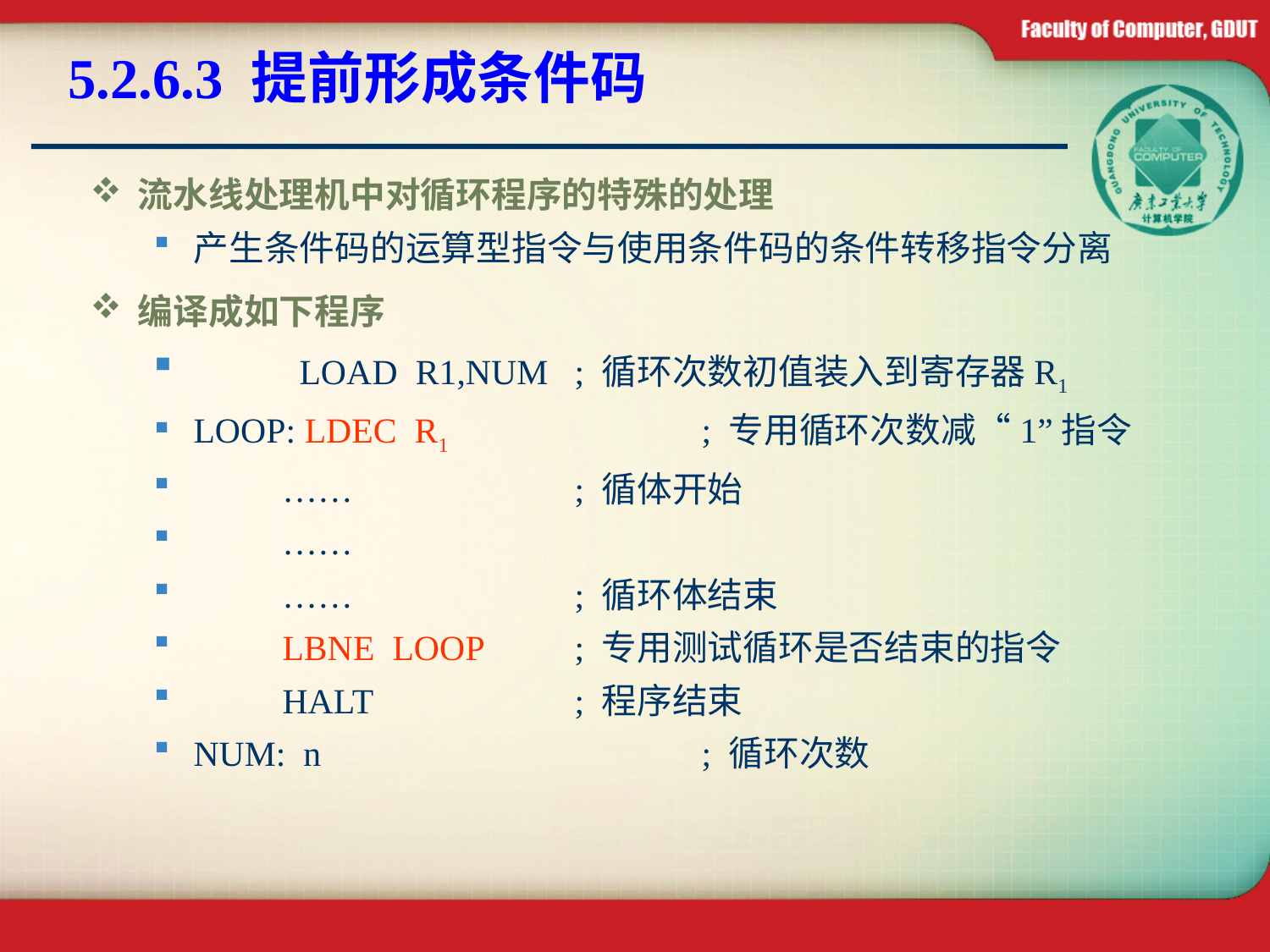

# 5.2.6.3 提前形成条件码
流水线处理机中对循环程序的特殊的处理
产生条件码的运算型指令与使用条件码的条件转移指令分离
编译成如下程序
          LOAD  R1,NUM	; 循环次数初值装入到寄存器R1
LOOP: LDEC  R1		; 专用循环次数减“1”指令
          ……		; 循体开始
          ……
          ……		; 循环体结束
          LBNE  LOOP	; 专用测试循环是否结束的指令
          HALT		; 程序结束
NUM:  n			; 循环次数